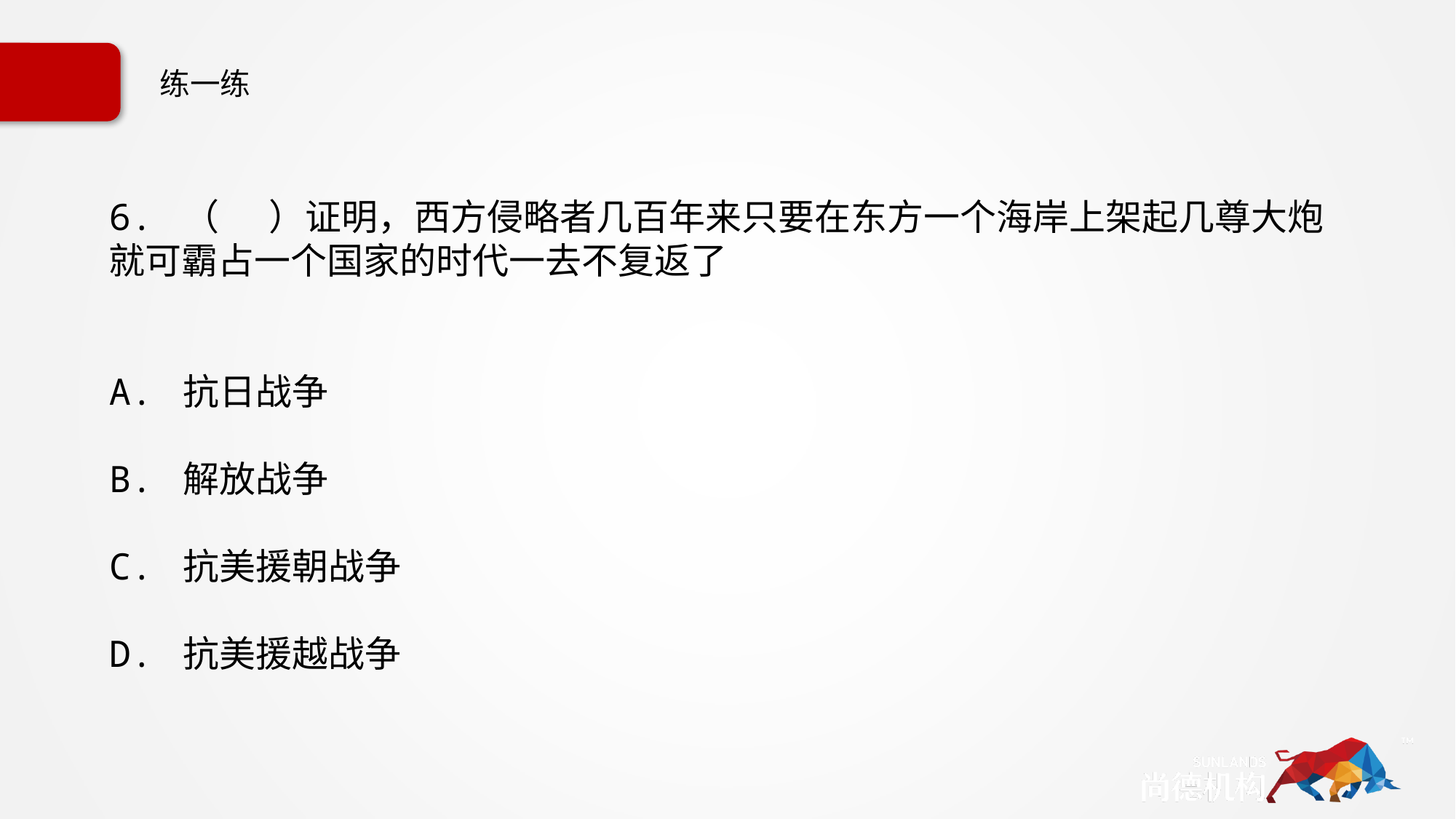

# 练一练
6. （      ）证明，西方侵略者几百年来只要在东方一个海岸上架起几尊大炮就可霸占一个国家的时代一去不复返了

A. 抗日战争

B. 解放战争

C. 抗美援朝战争

D. 抗美援越战争